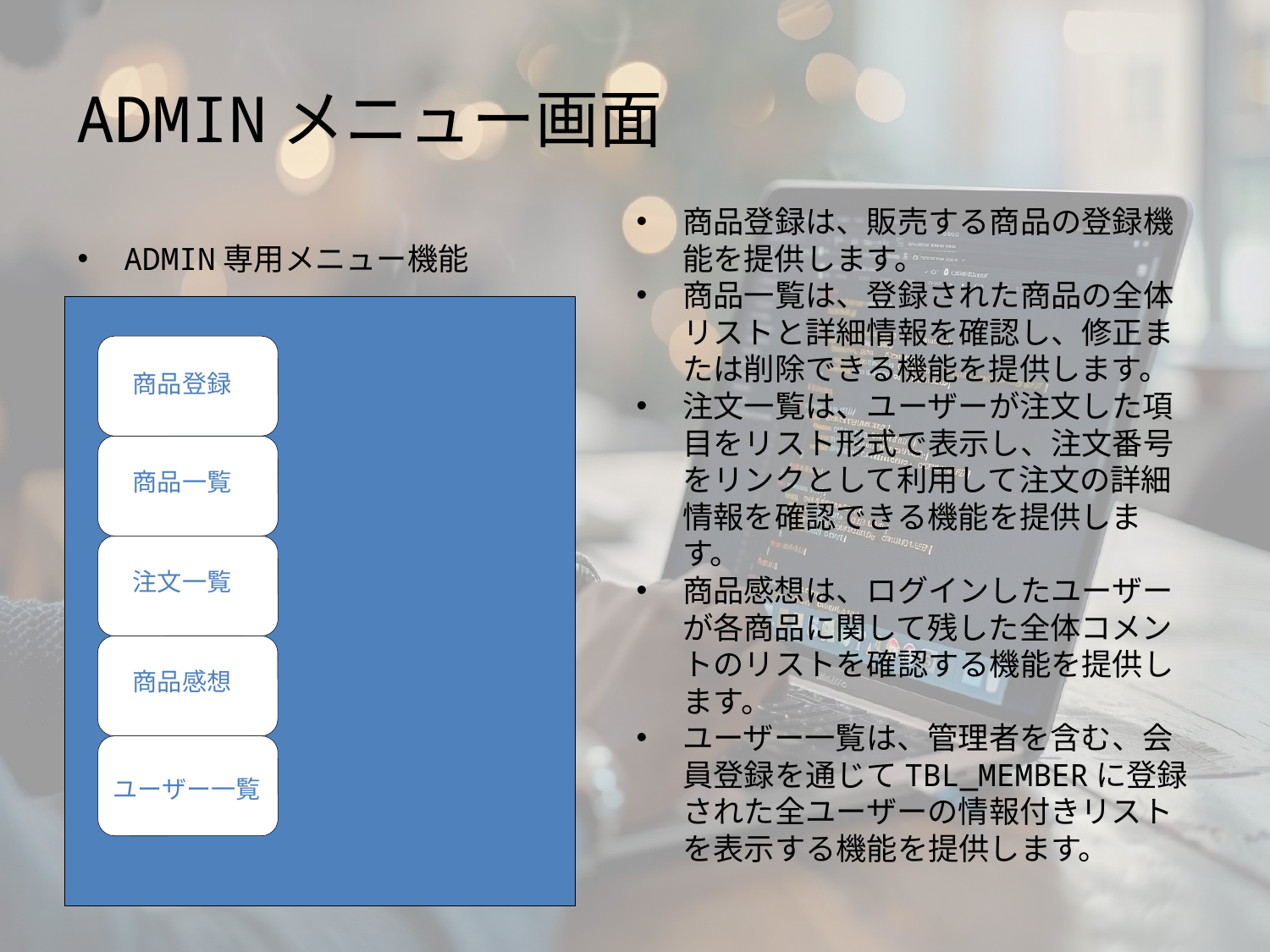

# ADMINメニュー画面

ADMIN専用メニュー機能

商品登録は、販売する商品の登録機能を提供します。
商品一覧は、登録された商品の全体リストと詳細情報を確認し、修正または削除できる機能を提供します。
注文一覧は、ユーザーが注文した項目をリスト形式で表示し、注文番号をリンクとして利用して注文の詳細情報を確認できる機能を提供します。
商品感想は、ログインしたユーザーが各商品に関して残した全体コメントのリストを確認する機能を提供します。
ユーザー一覧は、管理者を含む、会員登録を通じてTBL_MEMBERに登録された全ユーザーの情報付きリストを表示する機能を提供します。

商品登録
商品一覧
注文一覧
商品感想
ユーザー一覧